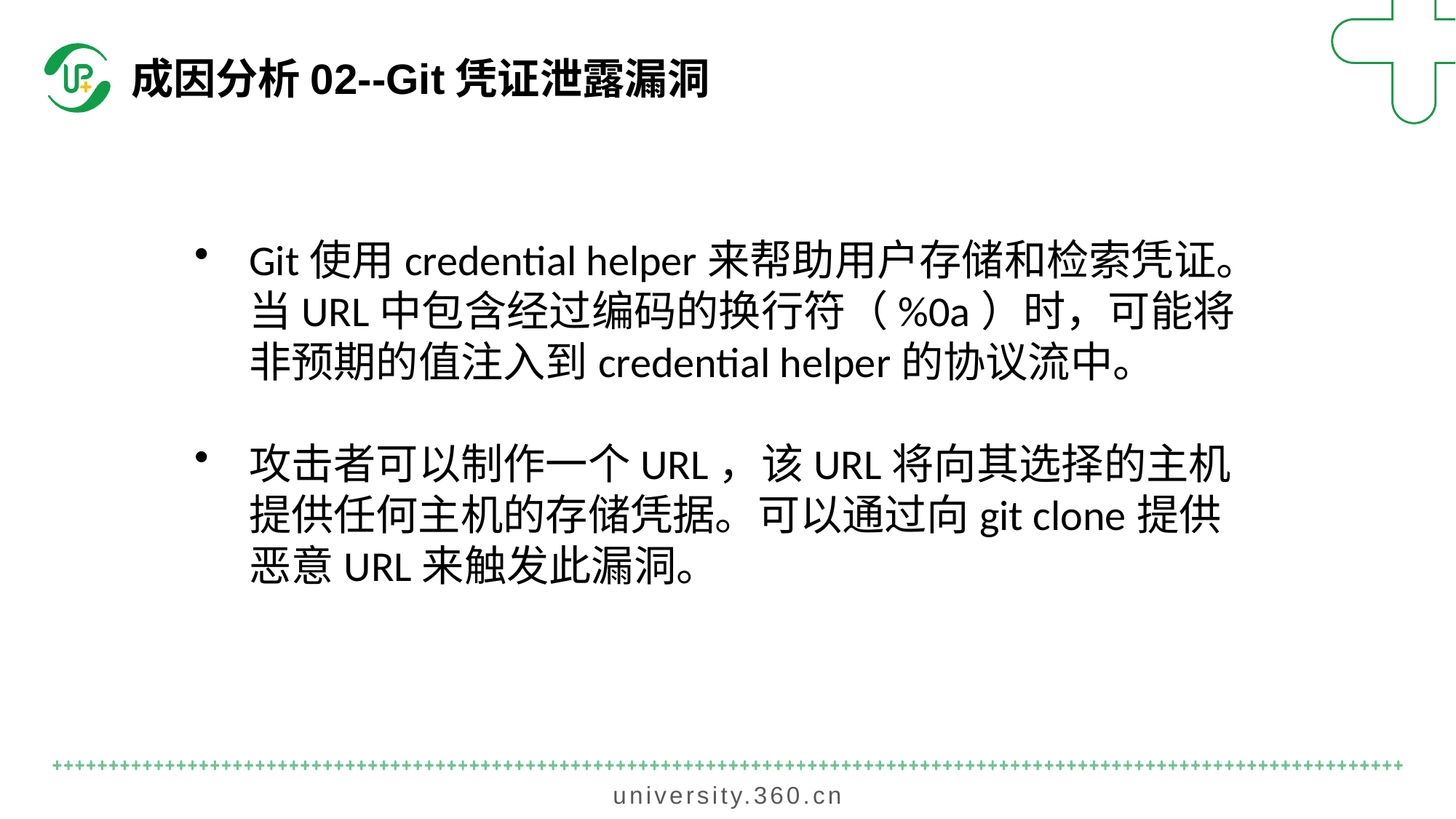

成因分析02--Git凭证泄露漏洞
Git使用credential helper来帮助用户存储和检索凭证。当URL中包含经过编码的换行符（%0a）时，可能将非预期的值注入到credential helper的协议流中。

攻击者可以制作一个URL，该URL将向其选择的主机提供任何主机的存储凭据。可以通过向git clone提供恶意URL来触发此漏洞。